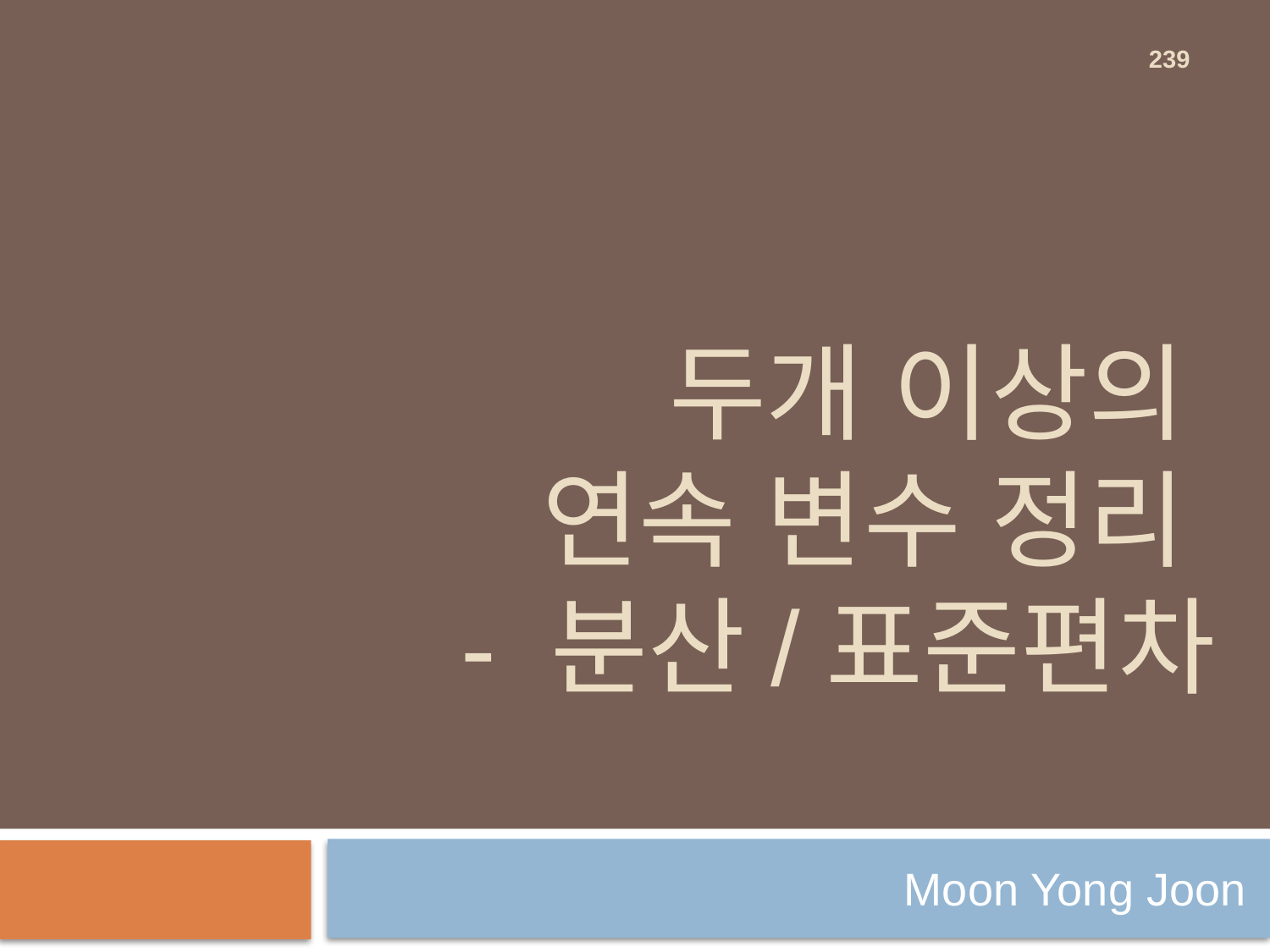

239
# 두개 이상의 연속 변수 정리 - 분산/표준편차
Moon Yong Joon